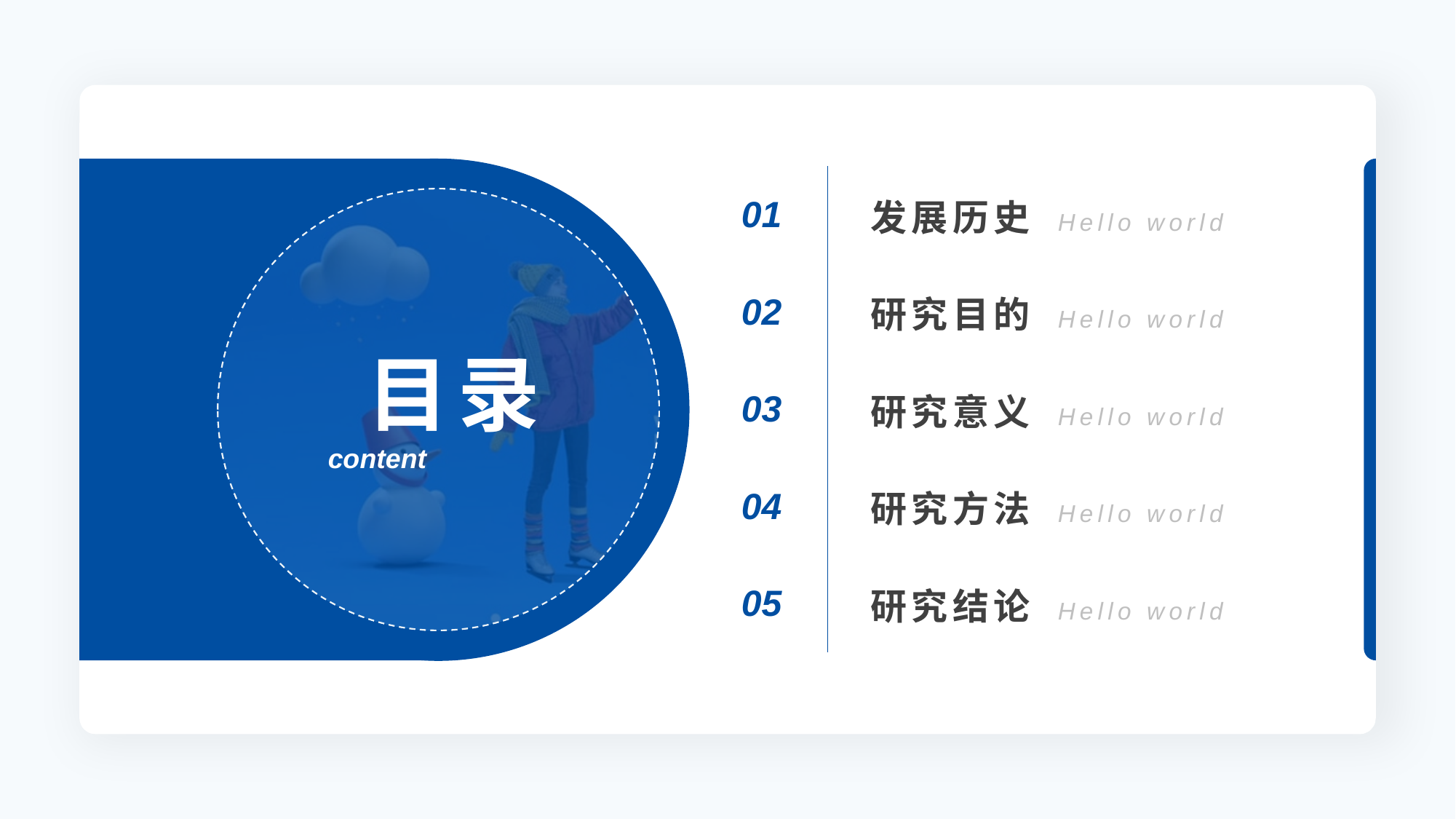

目录
content

| 01 | 发展历史 Hello world |
| --- | --- |
| 02 | 研究目的 Hello world |
| 03 | 研究意义 Hello world |
| 04 | 研究方法 Hello world |
| 05 | 研究结论 Hello world |